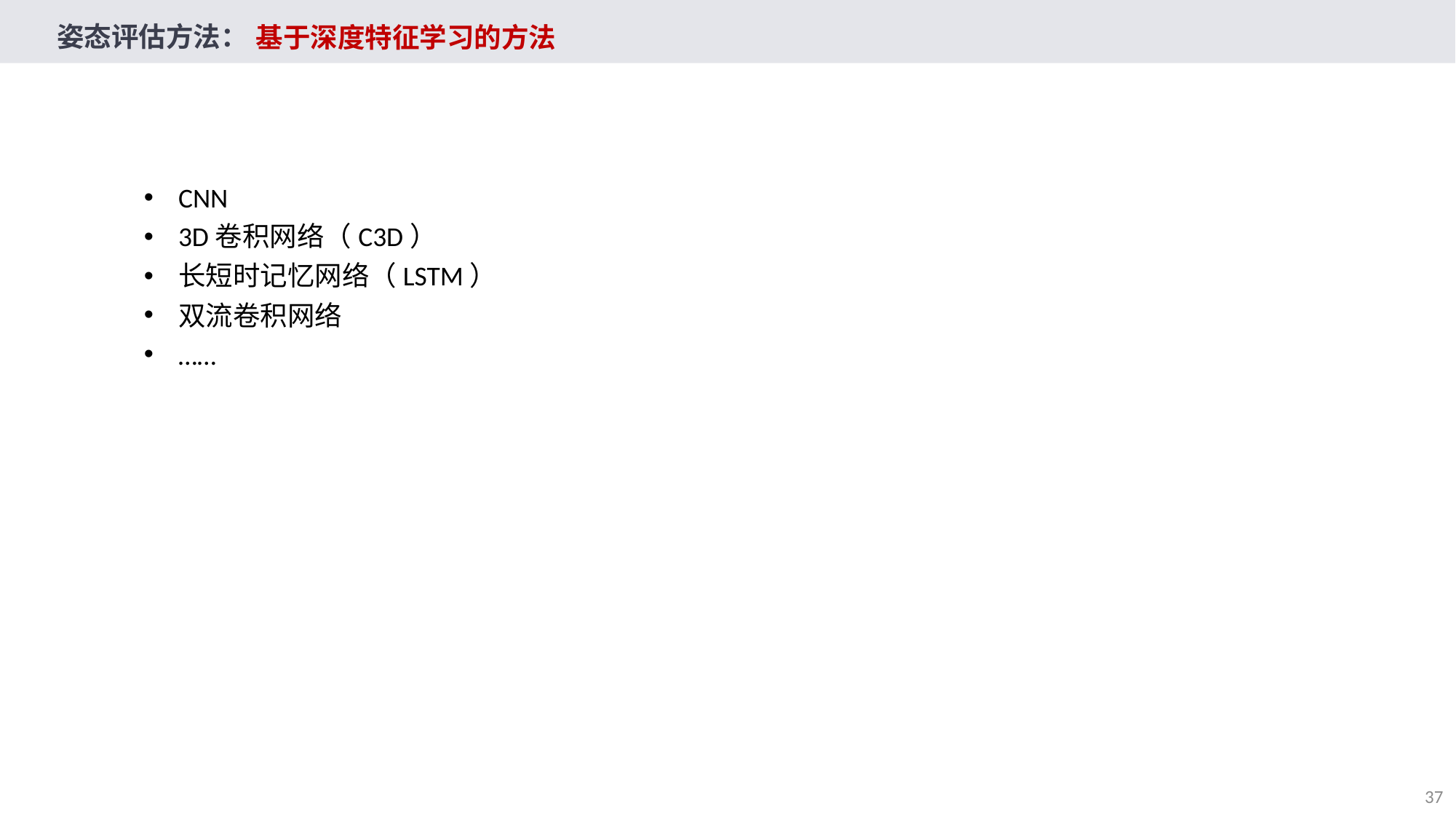

姿态评估方法：
基于深度特征学习的方法
CNN
3D卷积网络（C3D）
长短时记忆网络（LSTM）
双流卷积网络
……
37